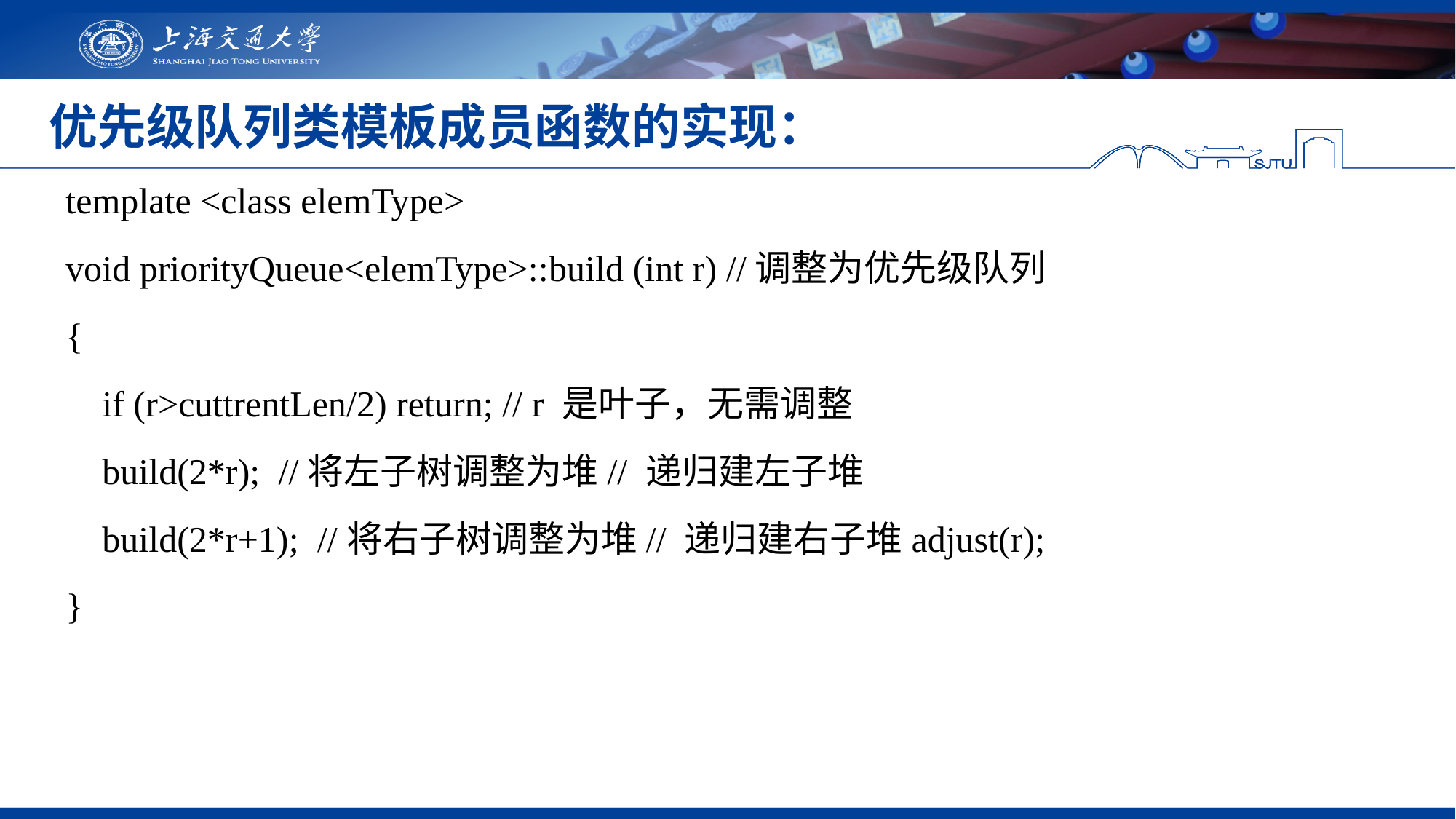

# 优先级队列类模板成员函数的实现：
template <class elemType>
void priorityQueue<elemType>::build (int r) //调整为优先级队列
{
    if (r>cuttrentLen/2) return; // r 是叶子，无需调整
    build(2*r);  //将左子树调整为堆// 递归建左子堆
    build(2*r+1);  //将右子树调整为堆// 递归建右子堆adjust(r);
}